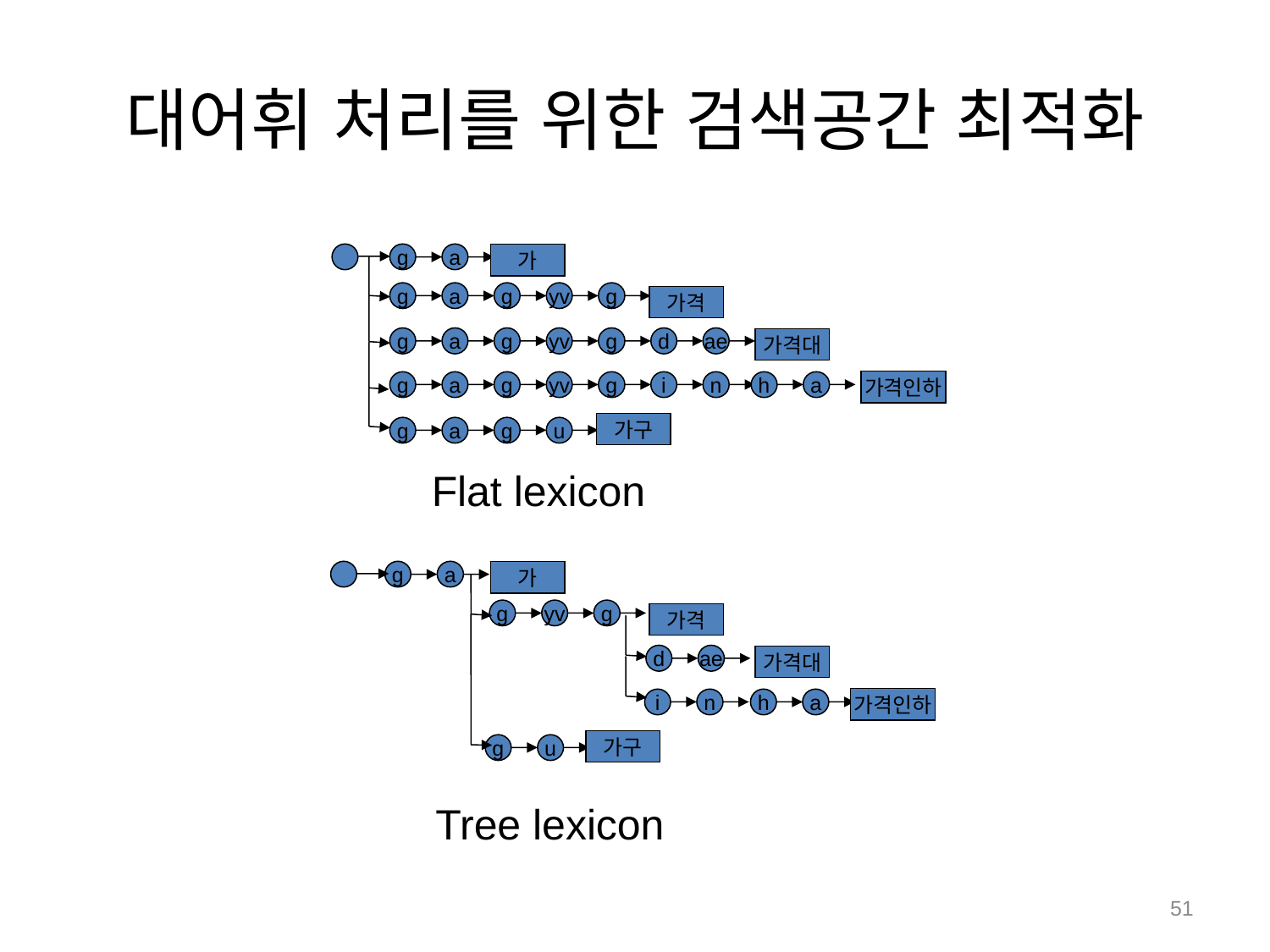

# 대어휘 처리를 위한 검색공간 최적화

g
a
가

g
a
g
yv
g
가격

g
a
g
yv
g
d
ae
가격대

가격인하
g
a
g
yv
g
i
n
h
a

가구
g
a
g
u

Flat lexicon

g
a
가

g
yv
g
가격

d
ae
가격대

가격인하
i
n
h
a

가구
g
u

Tree lexicon
51